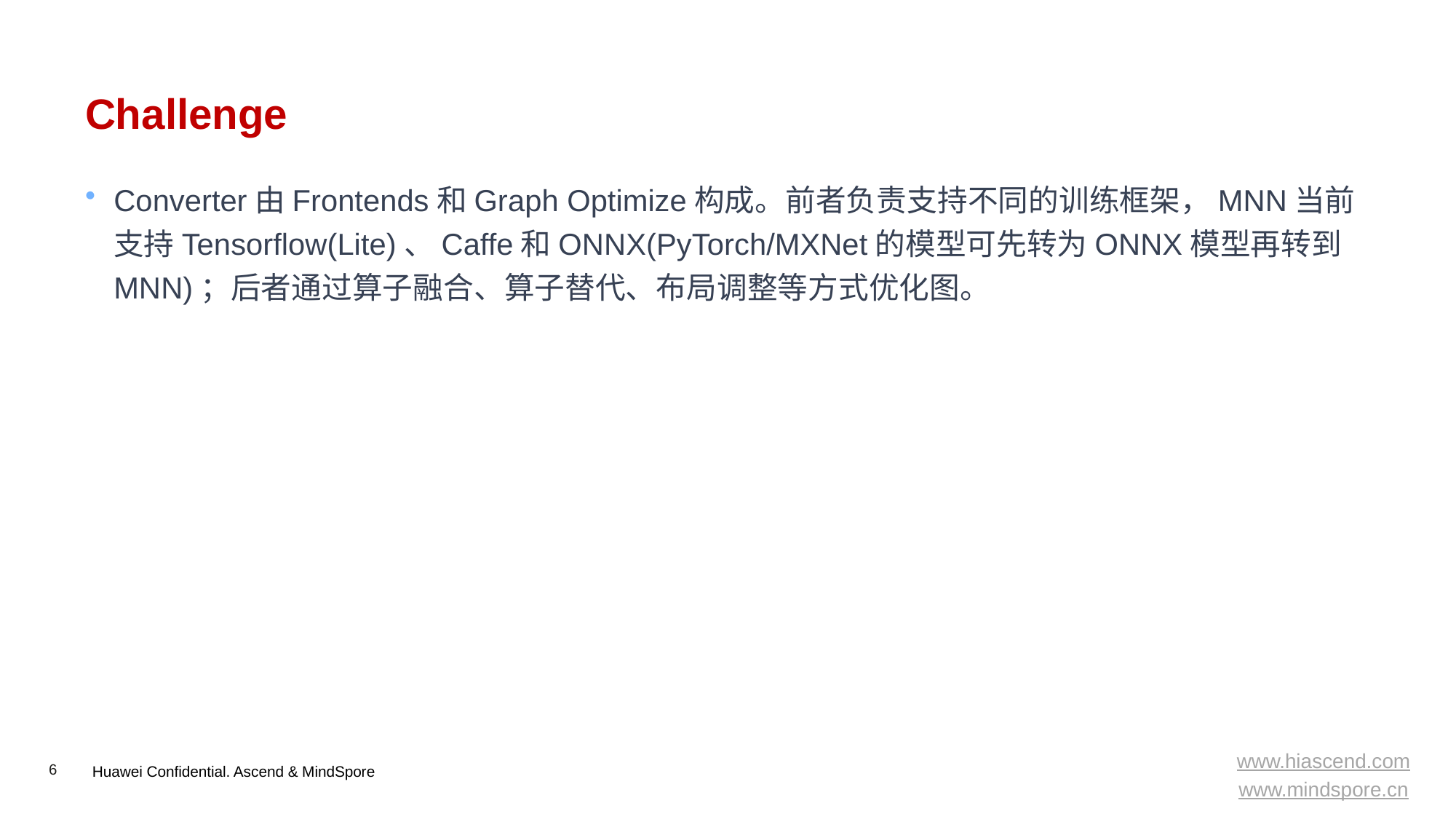

# Challenge
Converter由Frontends和Graph Optimize构成。前者负责支持不同的训练框架，MNN当前支持Tensorflow(Lite)、Caffe和ONNX(PyTorch/MXNet的模型可先转为ONNX模型再转到MNN)；后者通过算子融合、算子替代、布局调整等方式优化图。